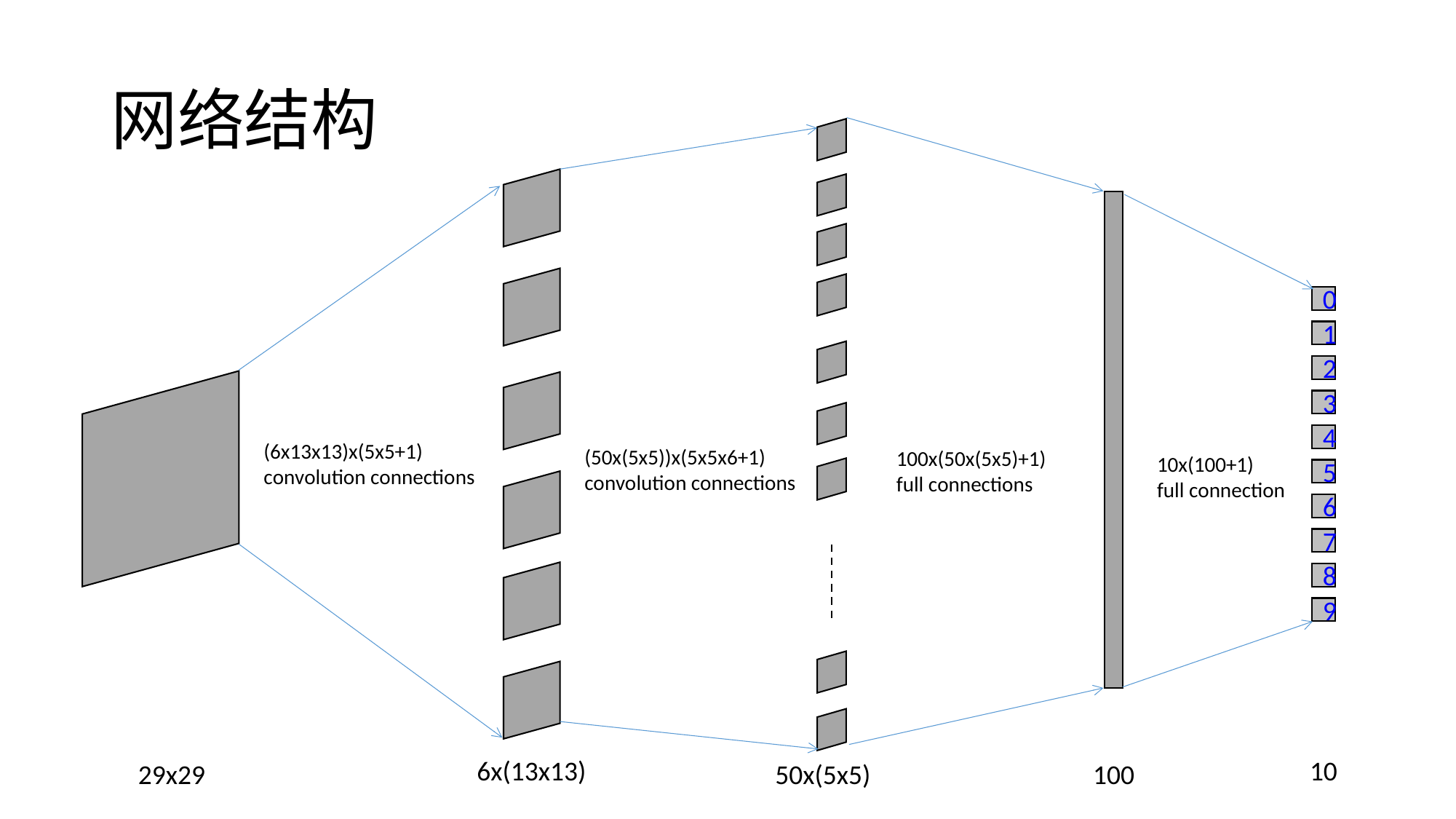

# 网络结构

0
1

2

3

4
(6x13x13)x(5x5+1)
convolution connections
(50x(5x5))x(5x5x6+1)
convolution connections
100x(50x(5x5)+1)
full connections
10x(100+1)
full connection
5

6
7
8

9

6x(13x13)
10
29x29
50x(5x5)
100